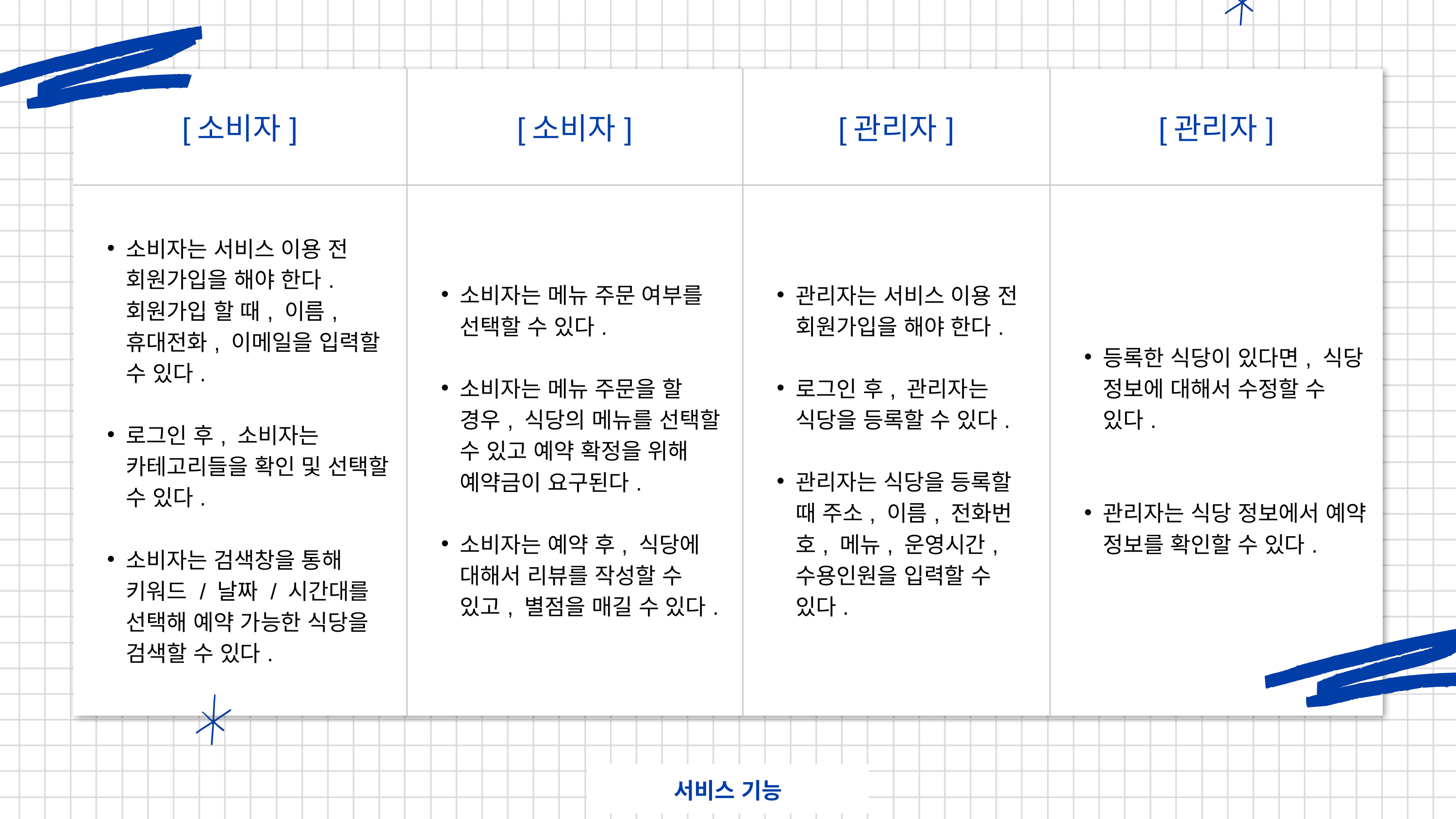

| [소비자] | [소비자] | [관리자] | [관리자] |
| --- | --- | --- | --- |
| 소비자는 서비스 이용 전 회원가입을 해야 한다. 회원가입 할 때, 이름, 휴대전화, 이메일을 입력할 수 있다. 로그인 후, 소비자는 카테고리들을 확인 및 선택할 수 있다. 소비자는 검색창을 통해 키워드 / 날짜 / 시간대를 선택해 예약 가능한 식당을 검색할 수 있다. | 소비자는 메뉴 주문 여부를 선택할 수 있다. 소비자는 메뉴 주문을 할 경우, 식당의 메뉴를 선택할 수 있고 예약 확정을 위해 예약금이 요구된다. 소비자는 예약 후, 식당에 대해서 리뷰를 작성할 수 있고, 별점을 매길 수 있다. | 관리자는 서비스 이용 전 회원가입을 해야 한다. 로그인 후, 관리자는 식당을 등록할 수 있다. 관리자는 식당을 등록할 때 주소, 이름, 전화번호, 메뉴, 운영시간, 수용인원을 입력할 수 있다. | 등록한 식당이 있다면, 식당 정보에 대해서 수정할 수 있다. 관리자는 식당 정보에서 예약 정보를 확인할 수 있다. |

서비스 기능